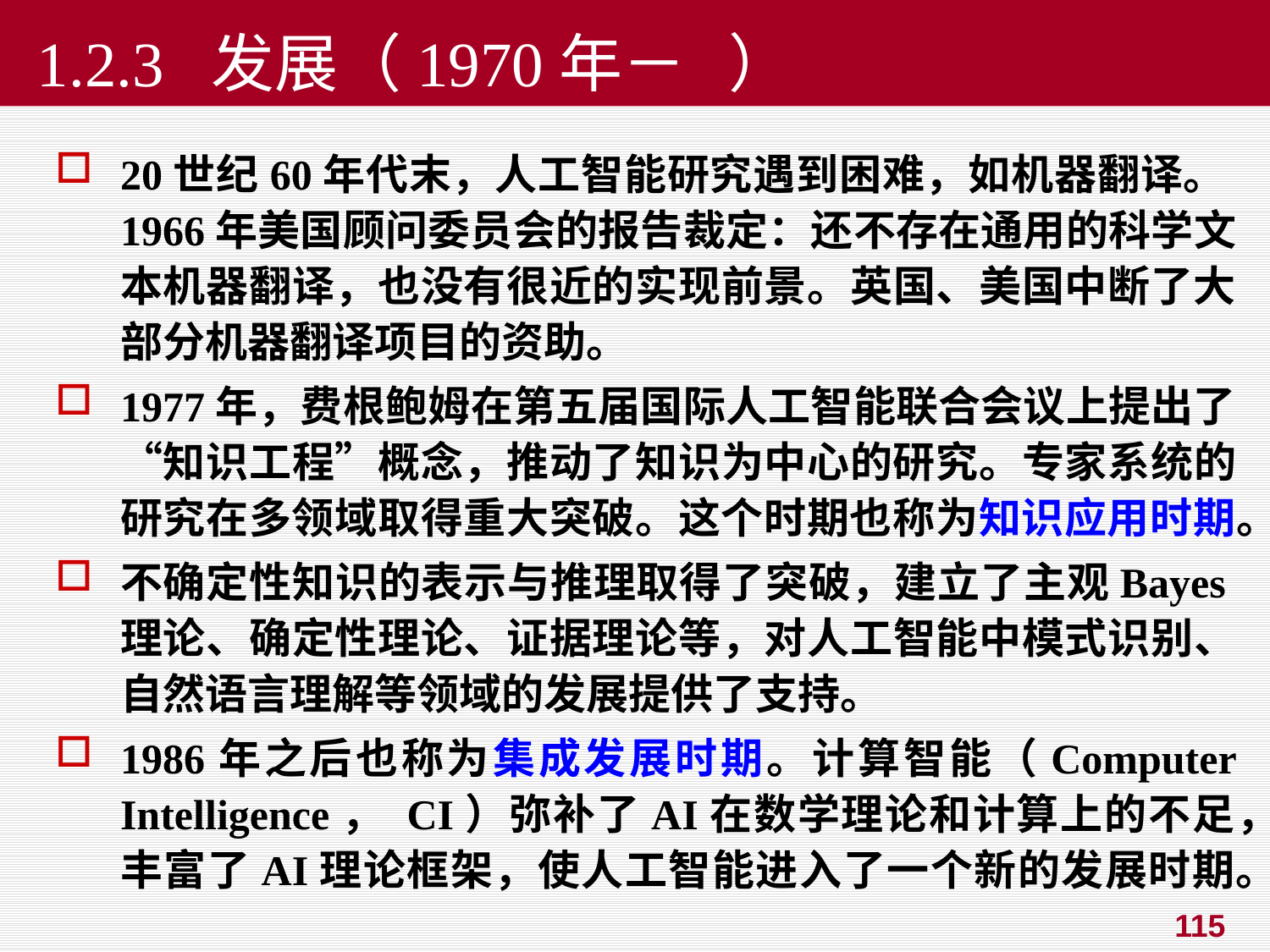

# 1.2.3  发展（1970年－   ）
20世纪60年代末，人工智能研究遇到困难，如机器翻译。1966年美国顾问委员会的报告裁定：还不存在通用的科学文本机器翻译，也没有很近的实现前景。英国、美国中断了大部分机器翻译项目的资助。
1977年，费根鲍姆在第五届国际人工智能联合会议上提出了“知识工程”概念，推动了知识为中心的研究。专家系统的研究在多领域取得重大突破。这个时期也称为知识应用时期。
不确定性知识的表示与推理取得了突破，建立了主观Bayes理论、确定性理论、证据理论等，对人工智能中模式识别、自然语言理解等领域的发展提供了支持。
1986年之后也称为集成发展时期。计算智能（Computer Intelligence， CI）弥补了AI在数学理论和计算上的不足，丰富了AI理论框架，使人工智能进入了一个新的发展时期。
115